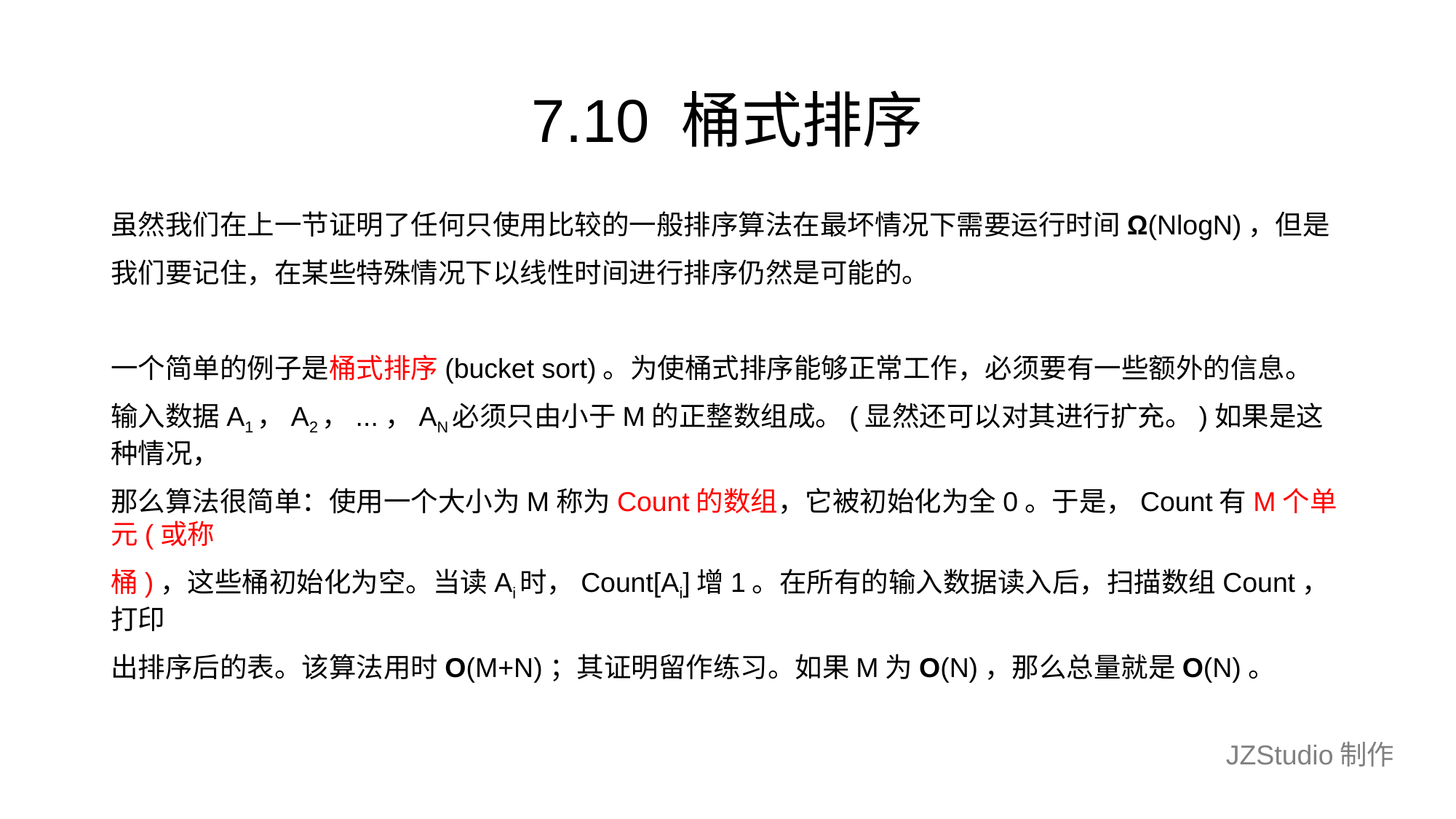

# 7.10 桶式排序
虽然我们在上一节证明了任何只使用比较的一般排序算法在最坏情况下需要运行时间Ω(NlogN)，但是
我们要记住，在某些特殊情况下以线性时间进行排序仍然是可能的。

一个简单的例子是桶式排序(bucket sort)。为使桶式排序能够正常工作，必须要有一些额外的信息。
输入数据A1，A2，...，AN必须只由小于M的正整数组成。(显然还可以对其进行扩充。)如果是这种情况，
那么算法很简单：使用一个大小为M称为Count的数组，它被初始化为全0。于是，Count有M个单元(或称
桶)，这些桶初始化为空。当读Ai时，Count[Ai]增1。在所有的输入数据读入后，扫描数组Count，打印
出排序后的表。该算法用时O(M+N)；其证明留作练习。如果M为O(N)，那么总量就是O(N)。